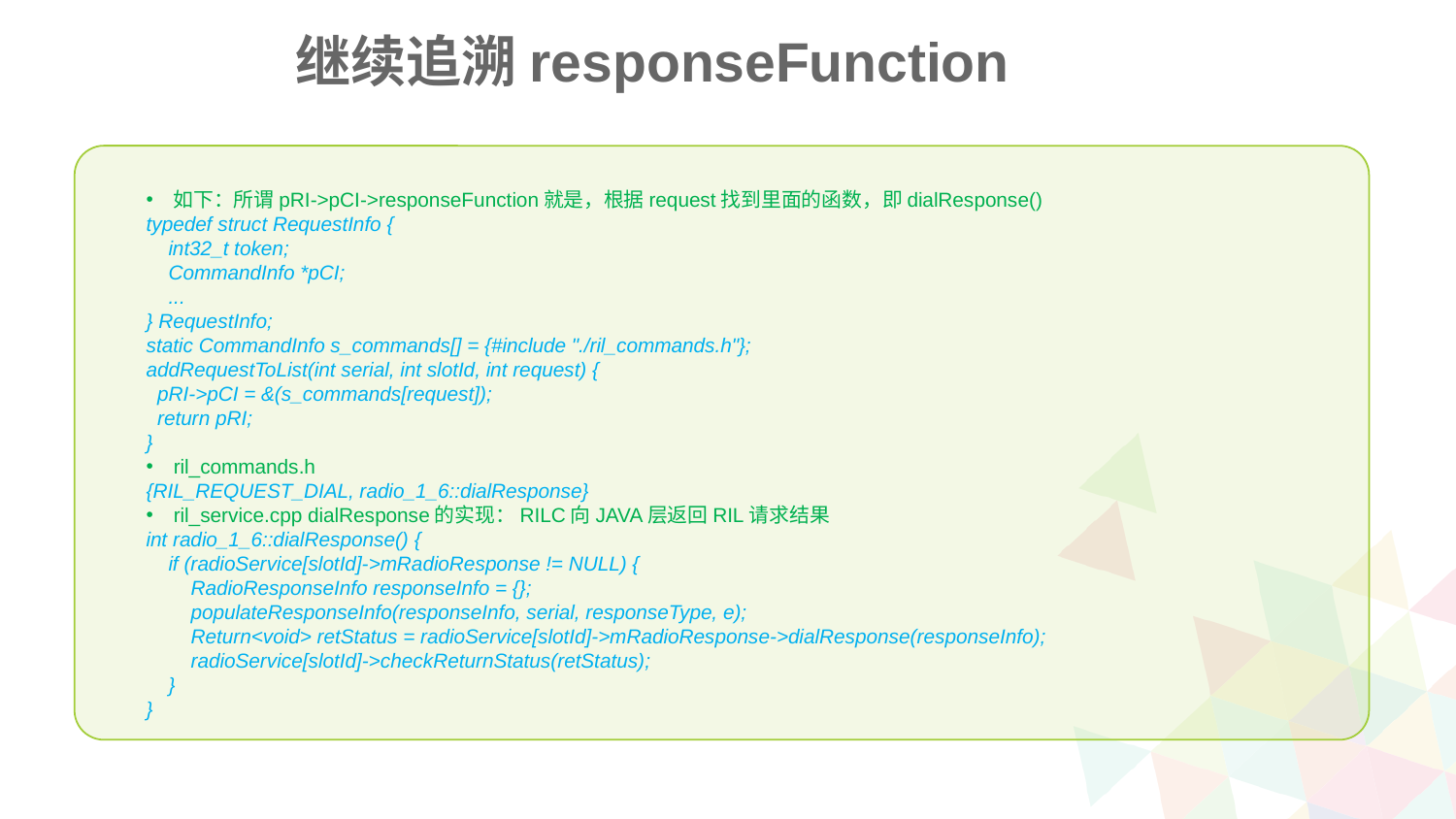

继续追溯responseFunction

如下：所谓pRI->pCI->responseFunction就是，根据request找到里面的函数，即dialResponse()
typedef struct RequestInfo {
    int32_t token;
    CommandInfo *pCI;
    ...
} RequestInfo;
static CommandInfo s_commands[] = {#include "./ril_commands.h"};
addRequestToList(int serial, int slotId, int request) {
  pRI->pCI = &(s_commands[request]);
  return pRI;
}
ril_commands.h
{RIL_REQUEST_DIAL, radio_1_6::dialResponse}
ril_service.cpp dialResponse的实现：RILC向JAVA层返回RIL请求结果
int radio_1_6::dialResponse() {
    if (radioService[slotId]->mRadioResponse != NULL) {
        RadioResponseInfo responseInfo = {};
        populateResponseInfo(responseInfo, serial, responseType, e);
        Return<void> retStatus = radioService[slotId]->mRadioResponse->dialResponse(responseInfo);
        radioService[slotId]->checkReturnStatus(retStatus);
    }
}